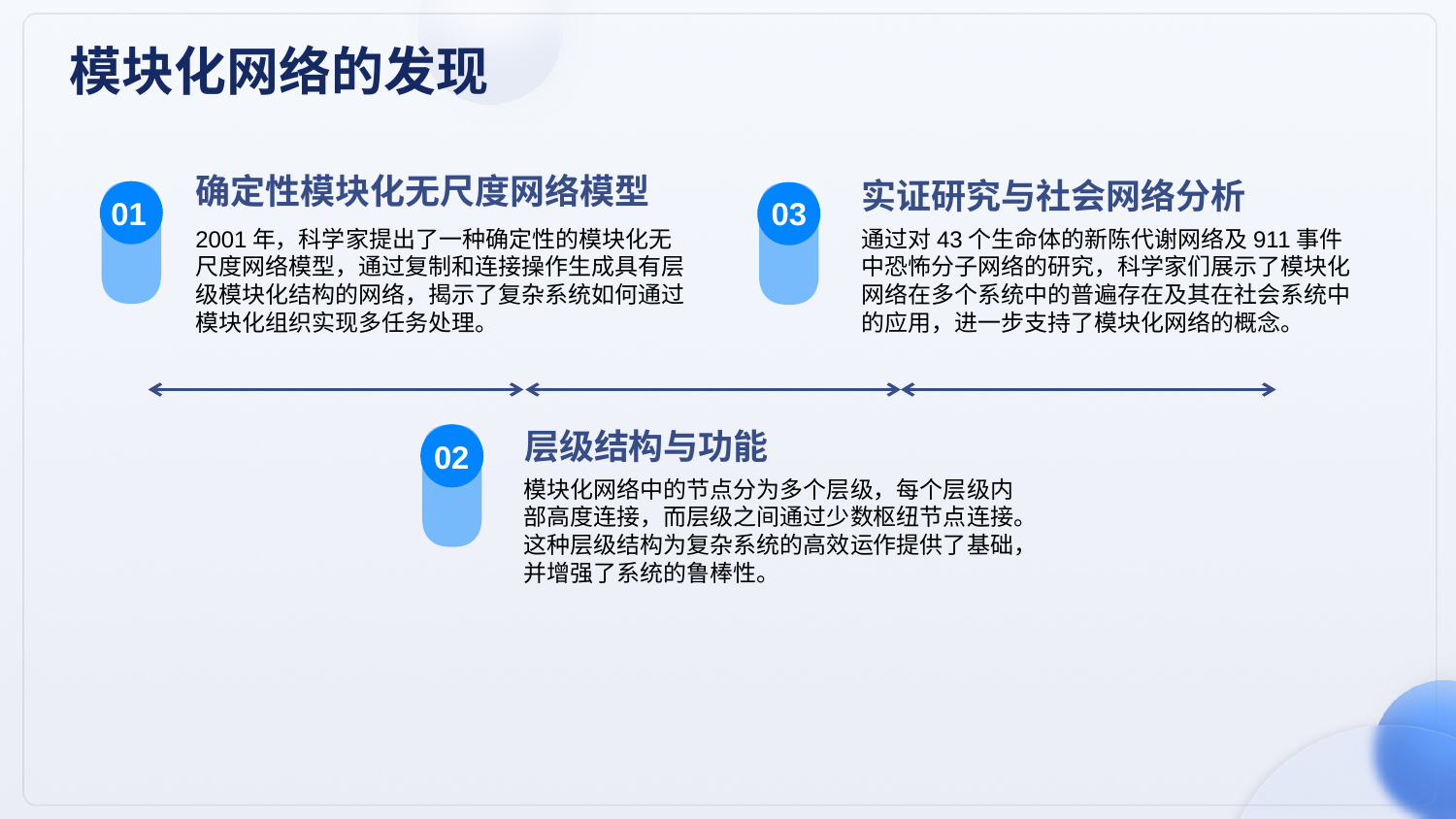

模块化网络的发现
确定性模块化无尺度网络模型
实证研究与社会网络分析
01
03

2001年，科学家提出了一种确定性的模块化无尺度网络模型，通过复制和连接操作生成具有层级模块化结构的网络，揭示了复杂系统如何通过模块化组织实现多任务处理。
通过对43个生命体的新陈代谢网络及911事件中恐怖分子网络的研究，科学家们展示了模块化网络在多个系统中的普遍存在及其在社会系统中的应用，进一步支持了模块化网络的概念。

层级结构与功能
02

模块化网络中的节点分为多个层级，每个层级内部高度连接，而层级之间通过少数枢纽节点连接。这种层级结构为复杂系统的高效运作提供了基础，并增强了系统的鲁棒性。